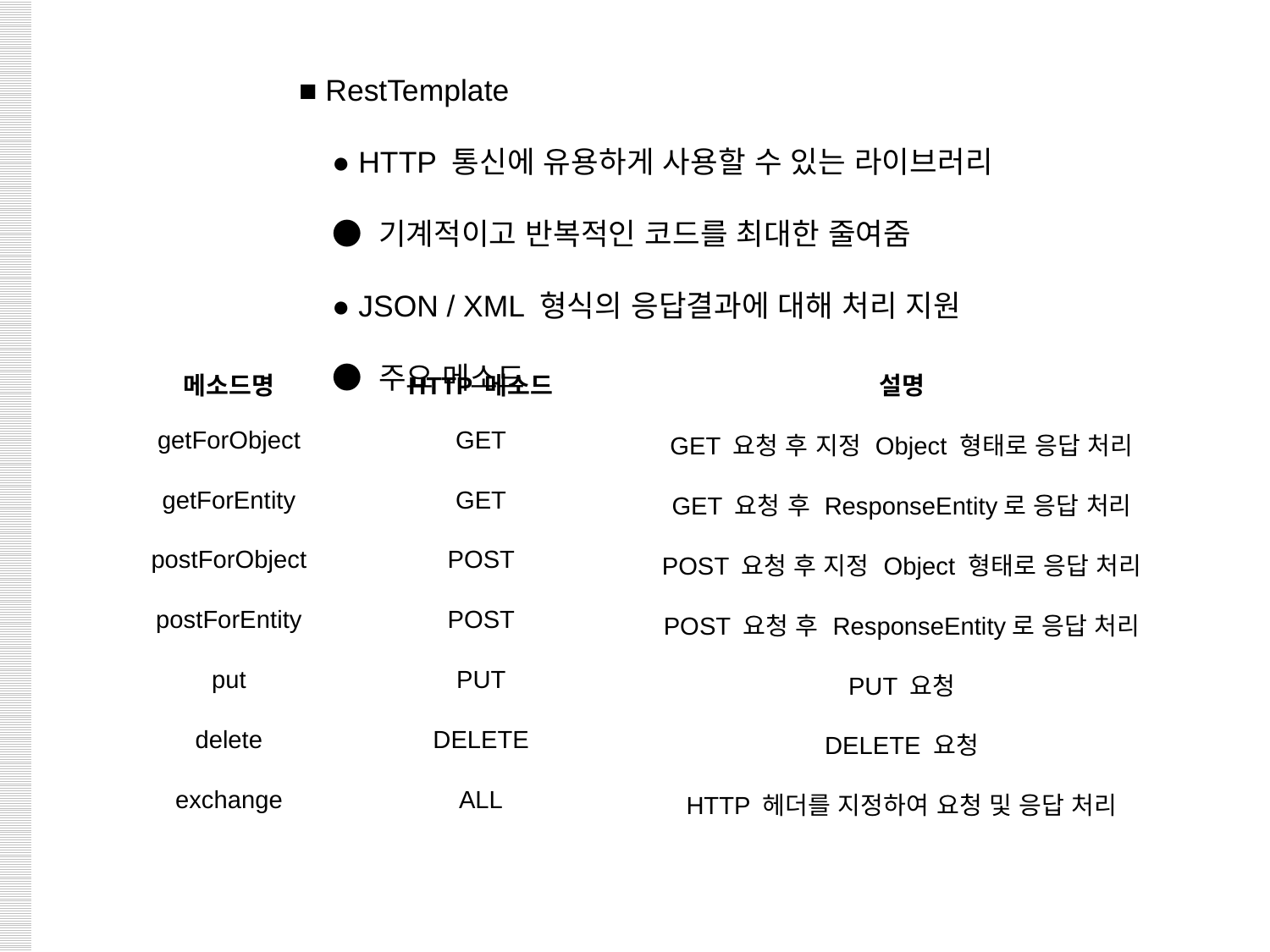

■ RestTemplate
    ● HTTP 통신에 유용하게 사용할 수 있는 라이브러리
    ● 기계적이고 반복적인 코드를 최대한 줄여줌
    ● JSON / XML 형식의 응답결과에 대해 처리 지원
    ● 주요 메소드
| 메소드명 | HTTP 메소드 | 설명 |
| --- | --- | --- |
| getForObject | GET | GET 요청 후 지정 Object 형태로 응답 처리 |
| getForEntity | GET | GET 요청 후 ResponseEntity로 응답 처리 |
| postForObject | POST | POST 요청 후 지정 Object 형태로 응답 처리 |
| postForEntity | POST | POST 요청 후 ResponseEntity로 응답 처리 |
| put | PUT | PUT 요청 |
| delete | DELETE | DELETE 요청 |
| exchange | ALL | HTTP 헤더를 지정하여 요청 및 응답 처리 |